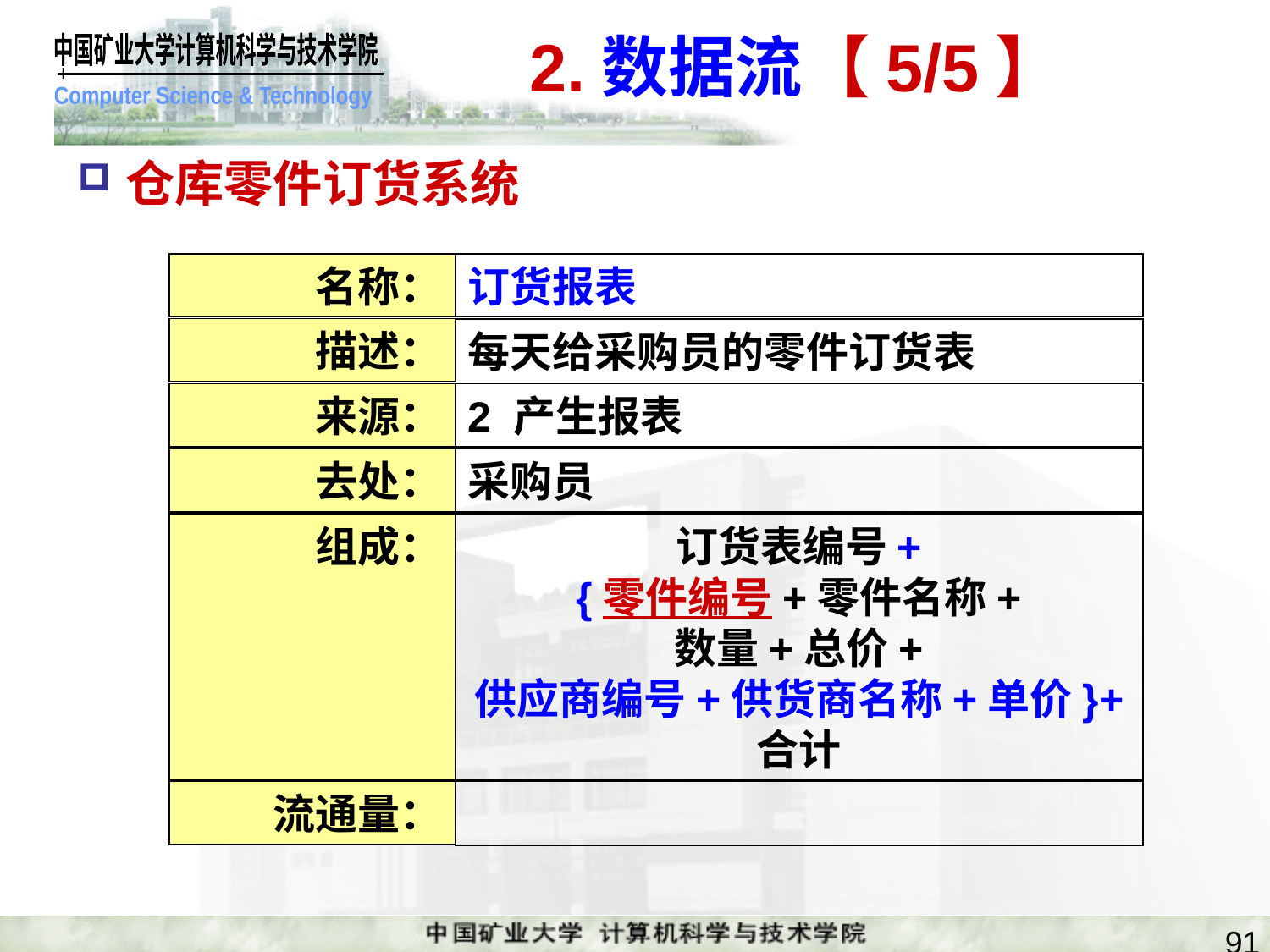

# 2.数据流【5/5】
仓库零件订货系统
名称：
订货报表
描述：
每天给采购员的零件订货表
来源：
2 产生报表
去处：
采购员
组成：

订货表编号+
{零件编号+零件名称+
数量+总价+
供应商编号+供货商名称+单价}+
合计
流通量：

91
91